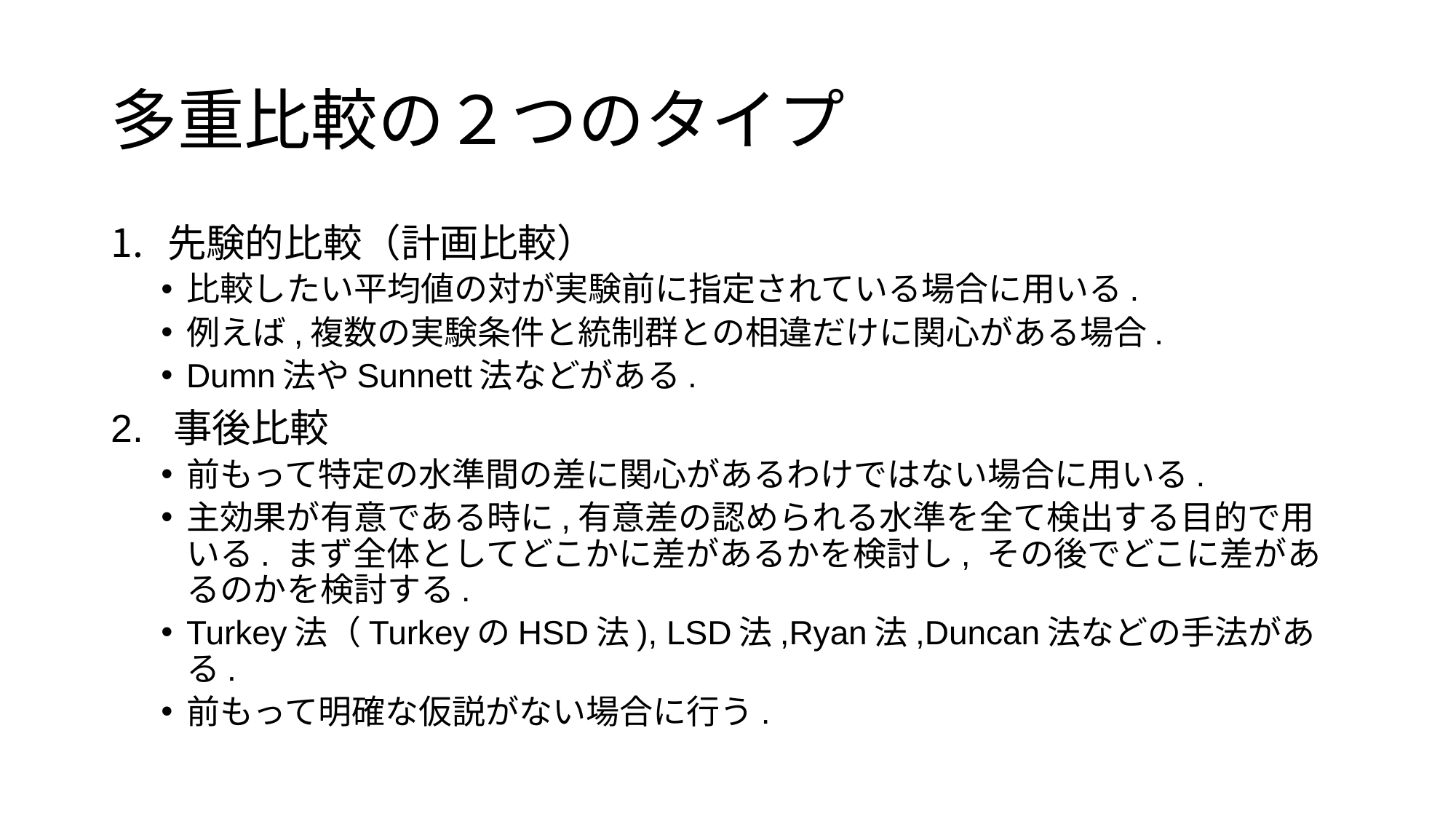

# 多重比較の２つのタイプ
先験的比較（計画比較）
比較したい平均値の対が実験前に指定されている場合に用いる.
例えば,複数の実験条件と統制群との相違だけに関心がある場合.
Dumn法やSunnett法などがある.
2.  事後比較
前もって特定の水準間の差に関心があるわけではない場合に用いる.
主効果が有意である時に,有意差の認められる水準を全て検出する目的で用いる. まず全体としてどこかに差があるかを検討し, その後でどこに差があるのかを検討する.
Turkey法（TurkeyのHSD法), LSD法,Ryan法,Duncan法などの手法がある.
前もって明確な仮説がない場合に行う.